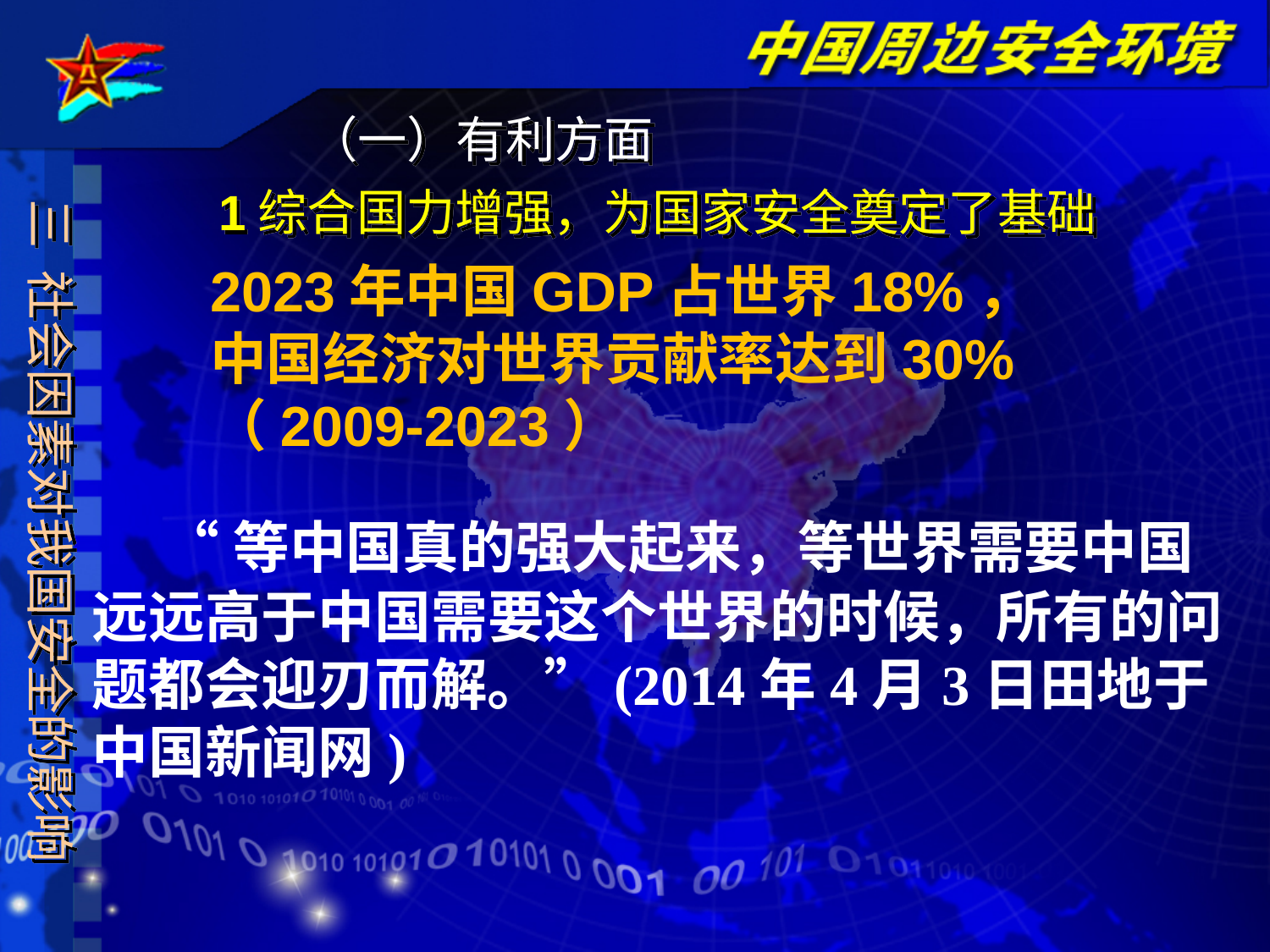

（一）有利方面
1综合国力增强，为国家安全奠定了基础
三  社会因素对我国安全的影响
2023年中国GDP占世界18%，
中国经济对世界贡献率达到30%
（2009-2023）
  “等中国真的强大起来，等世界需要中国远远高于中国需要这个世界的时候，所有的问题都会迎刃而解。”(2014年4月3日田地于中国新闻网)